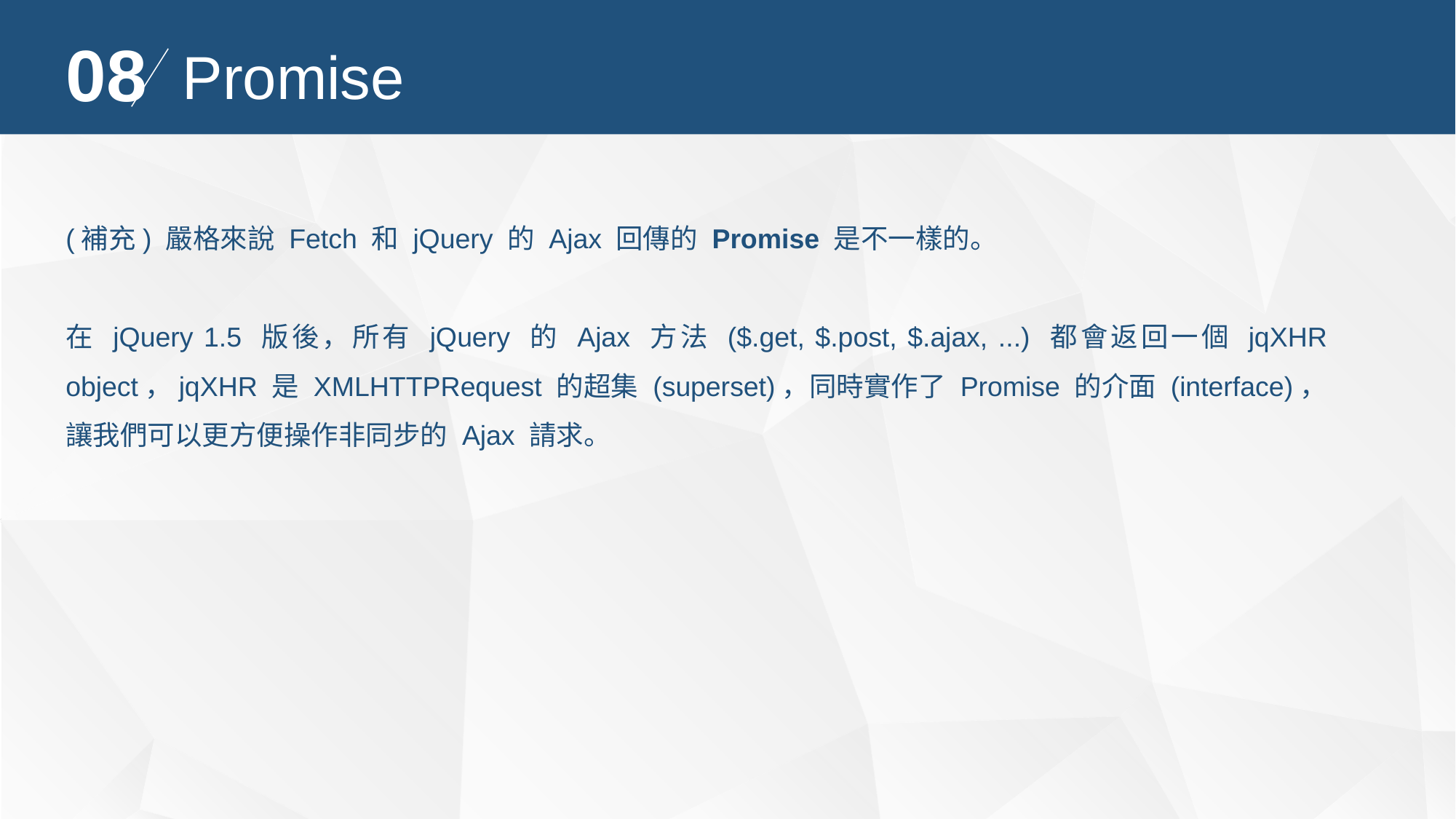

08
Promise
(補充) 嚴格來說 Fetch 和 jQuery 的 Ajax 回傳的 Promise 是不一樣的。

在 jQuery 1.5 版後，所有 jQuery 的 Ajax 方法 ($.get, $.post, $.ajax, ...) 都會返回一個 jqXHR object，jqXHR 是 XMLHTTPRequest 的超集 (superset)，同時實作了 Promise 的介面 (interface)，讓我們可以更方便操作非同步的 Ajax 請求。